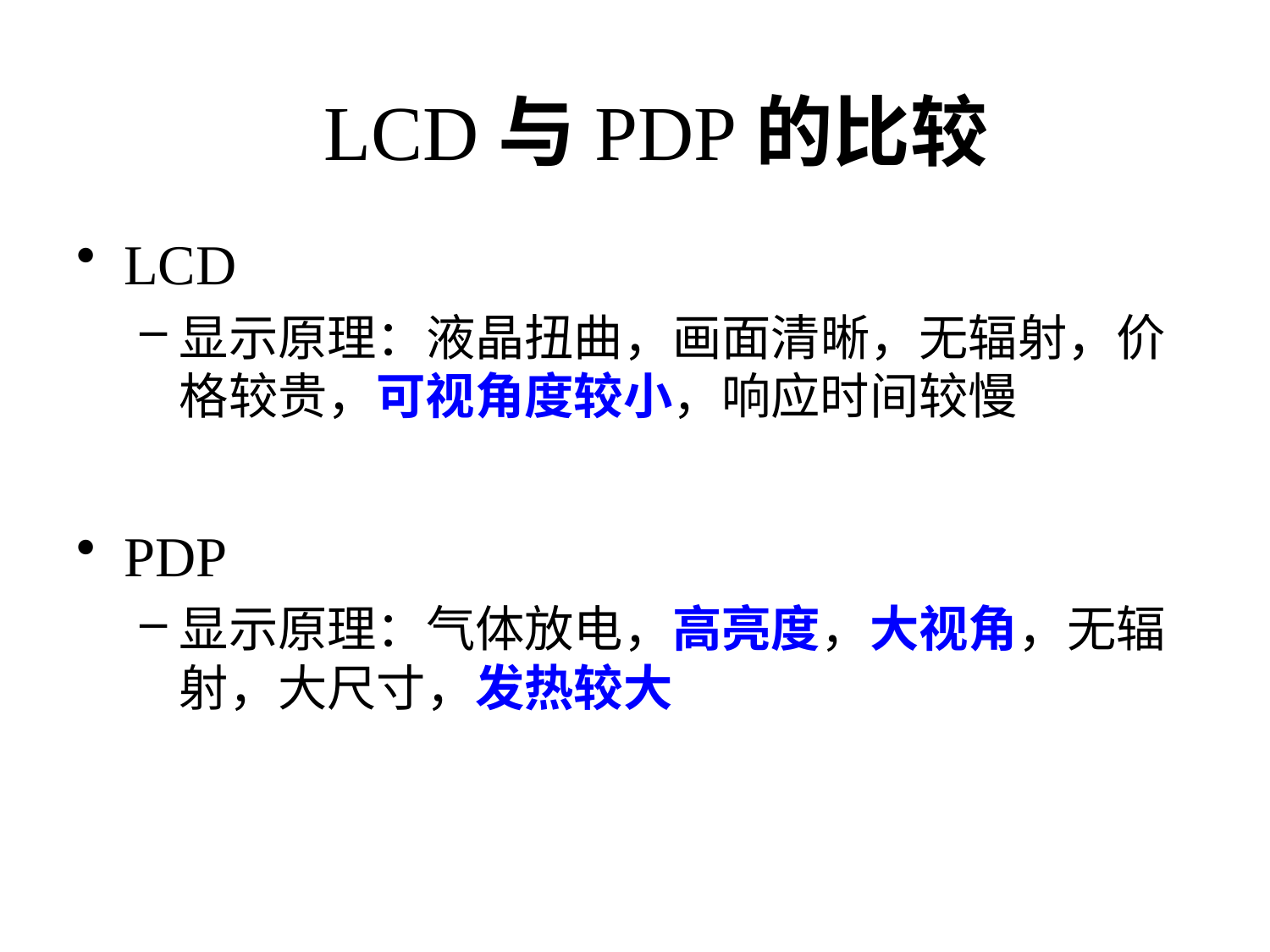

# LCD与PDP的比较
LCD
显示原理：液晶扭曲，画面清晰，无辐射，价格较贵，可视角度较小，响应时间较慢

PDP
显示原理：气体放电，高亮度，大视角，无辐射，大尺寸，发热较大